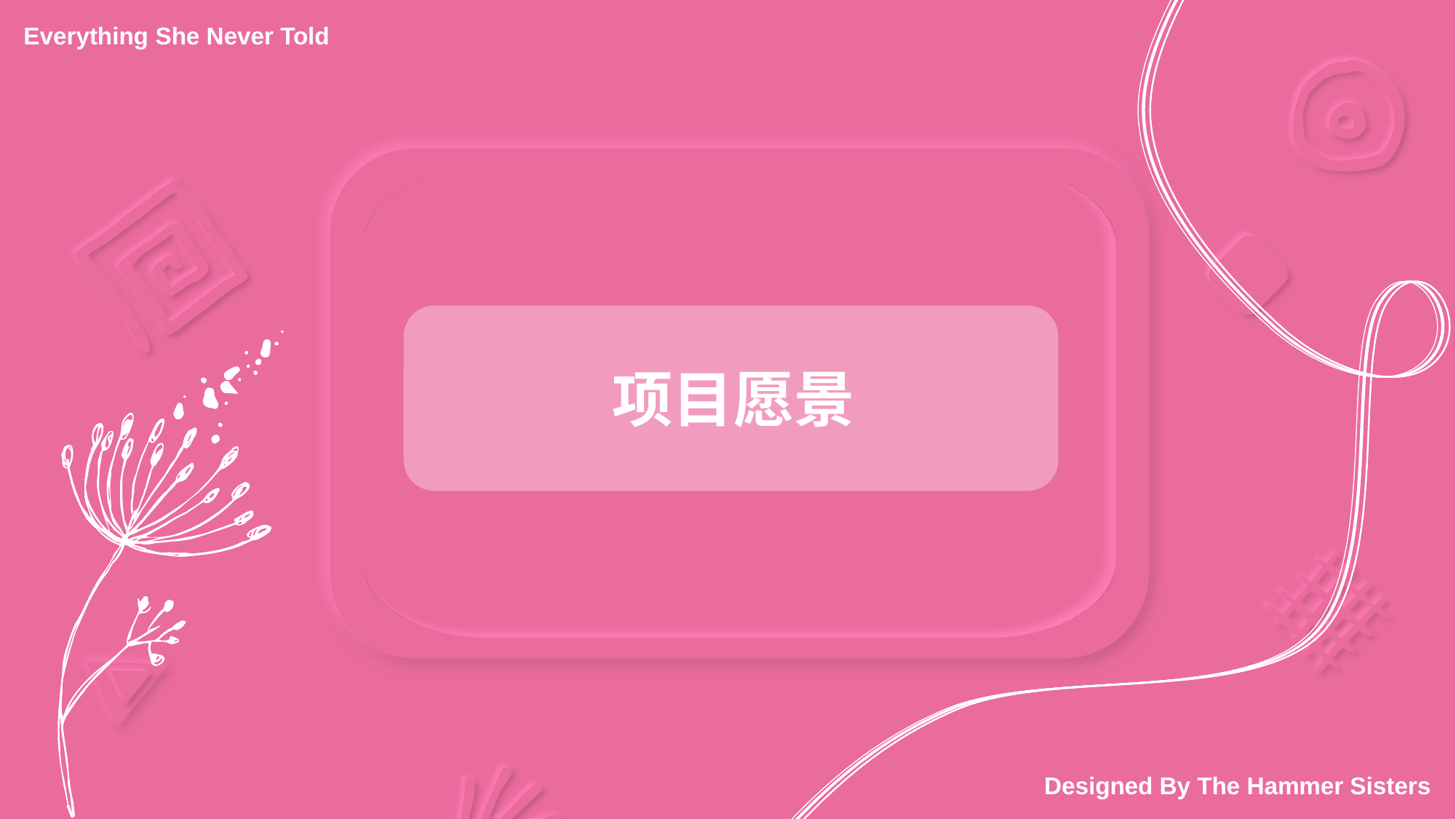

Everything She Never Told

项目愿景

Designed By The Hammer Sisters